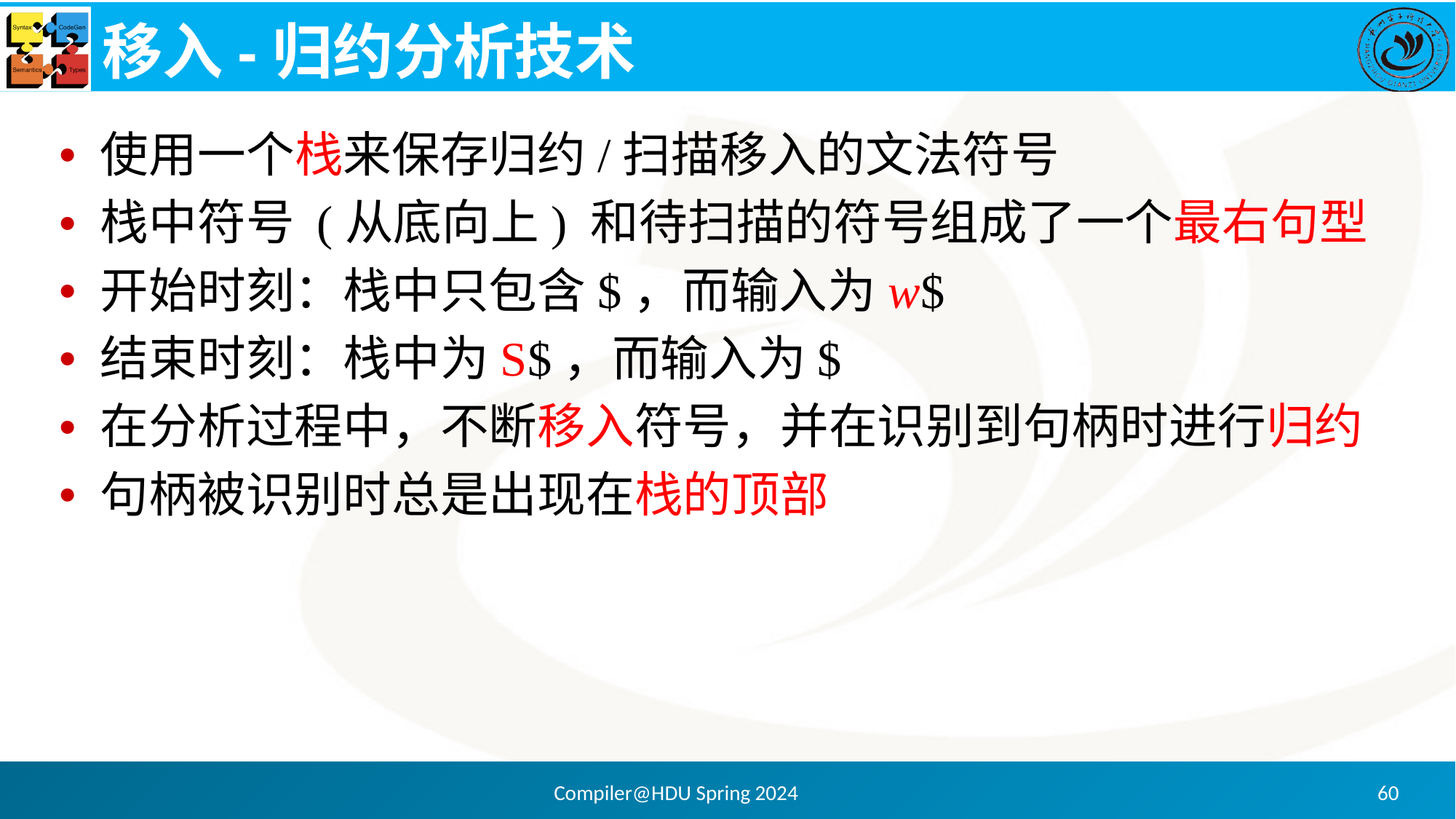

# 移入-归约分析技术
使用一个栈来保存归约/扫描移入的文法符号
栈中符号 (从底向上) 和待扫描的符号组成了一个最右句型
开始时刻：栈中只包含$，而输入为w$
结束时刻：栈中为S$，而输入为$
在分析过程中，不断移入符号，并在识别到句柄时进行归约
句柄被识别时总是出现在栈的顶部
Compiler@HDU Spring 2024
60